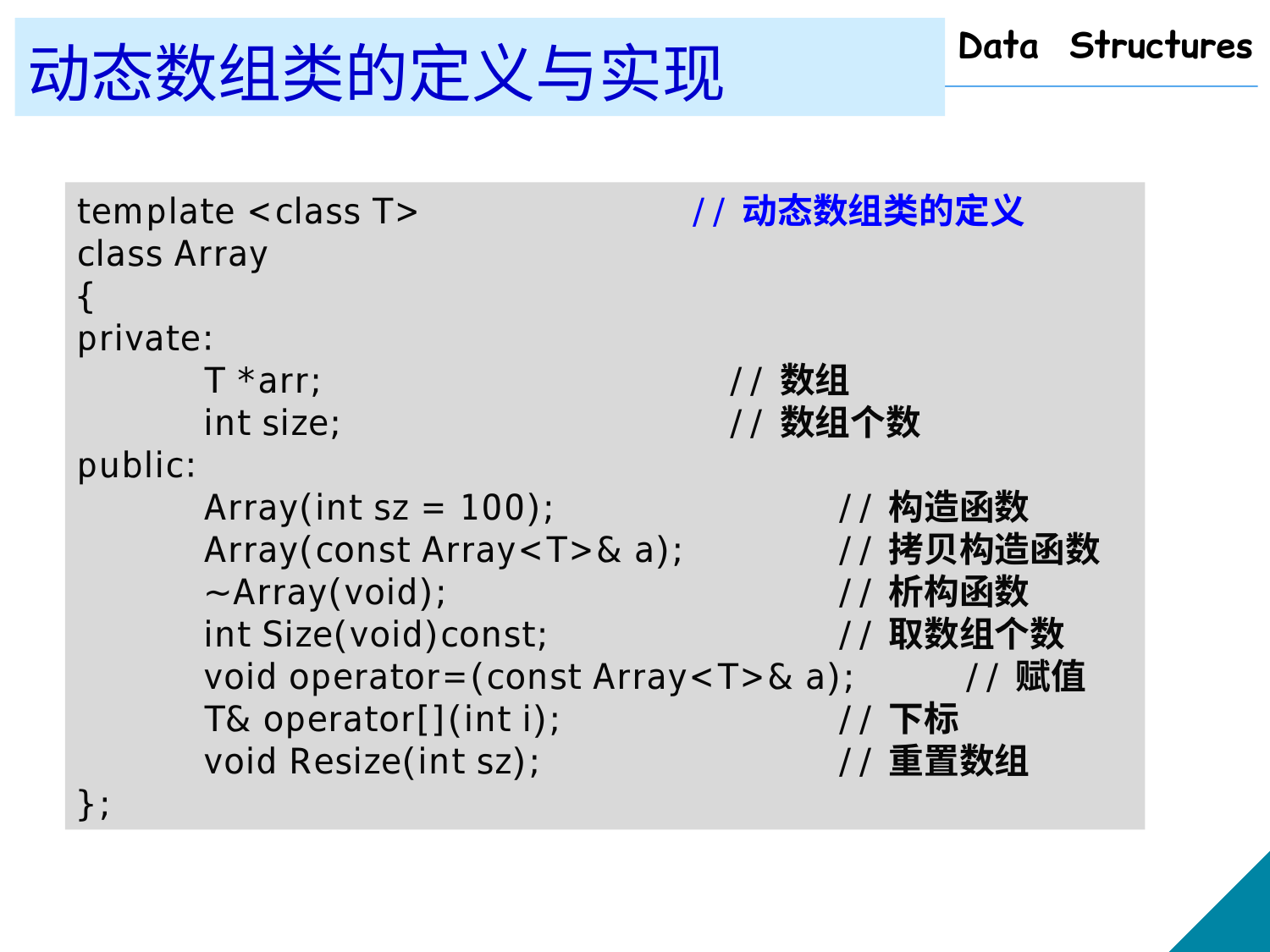

# 动态数组类的定义与实现
template <class T>                          //动态数组类的定义
class Array
{
private:
	T *arr;			              //数组
	int size;		              //数组个数
public:
	Array(int sz = 100);			//构造函数
	Array(const Array<T>& a);		//拷贝构造函数
	~Array(void);				//析构函数
	int Size(void)const;			//取数组个数
	void operator=(const Array<T>& a);	//赋值
	T& operator[](int i);			//下标
	void Resize(int sz);			//重置数组
};